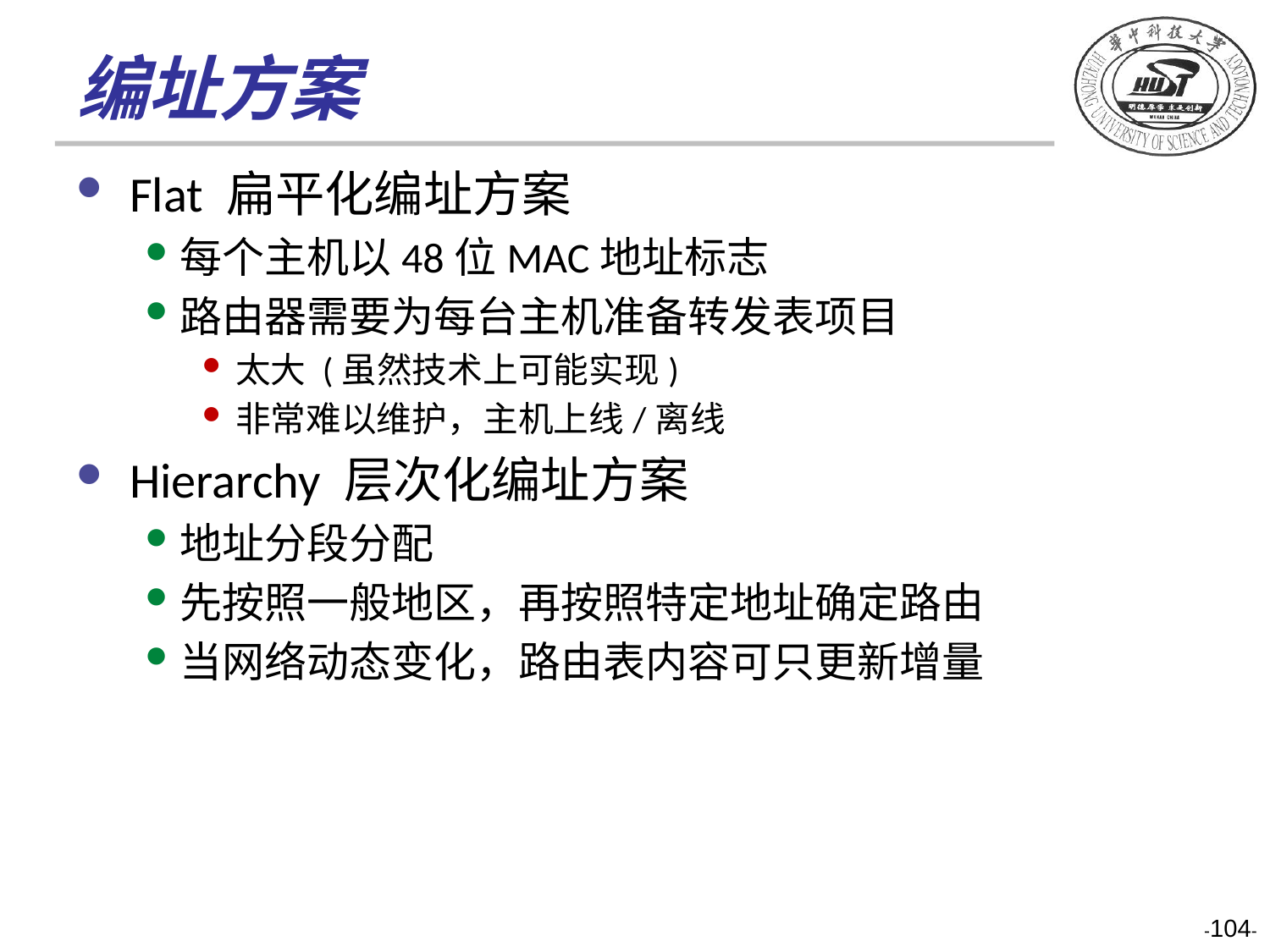

# 编址方案
Flat 扁平化编址方案
每个主机以48位MAC地址标志
路由器需要为每台主机准备转发表项目
太大 (虽然技术上可能实现)
非常难以维护，主机上线/离线
Hierarchy 层次化编址方案
地址分段分配
先按照一般地区，再按照特定地址确定路由
当网络动态变化，路由表内容可只更新增量
-104-